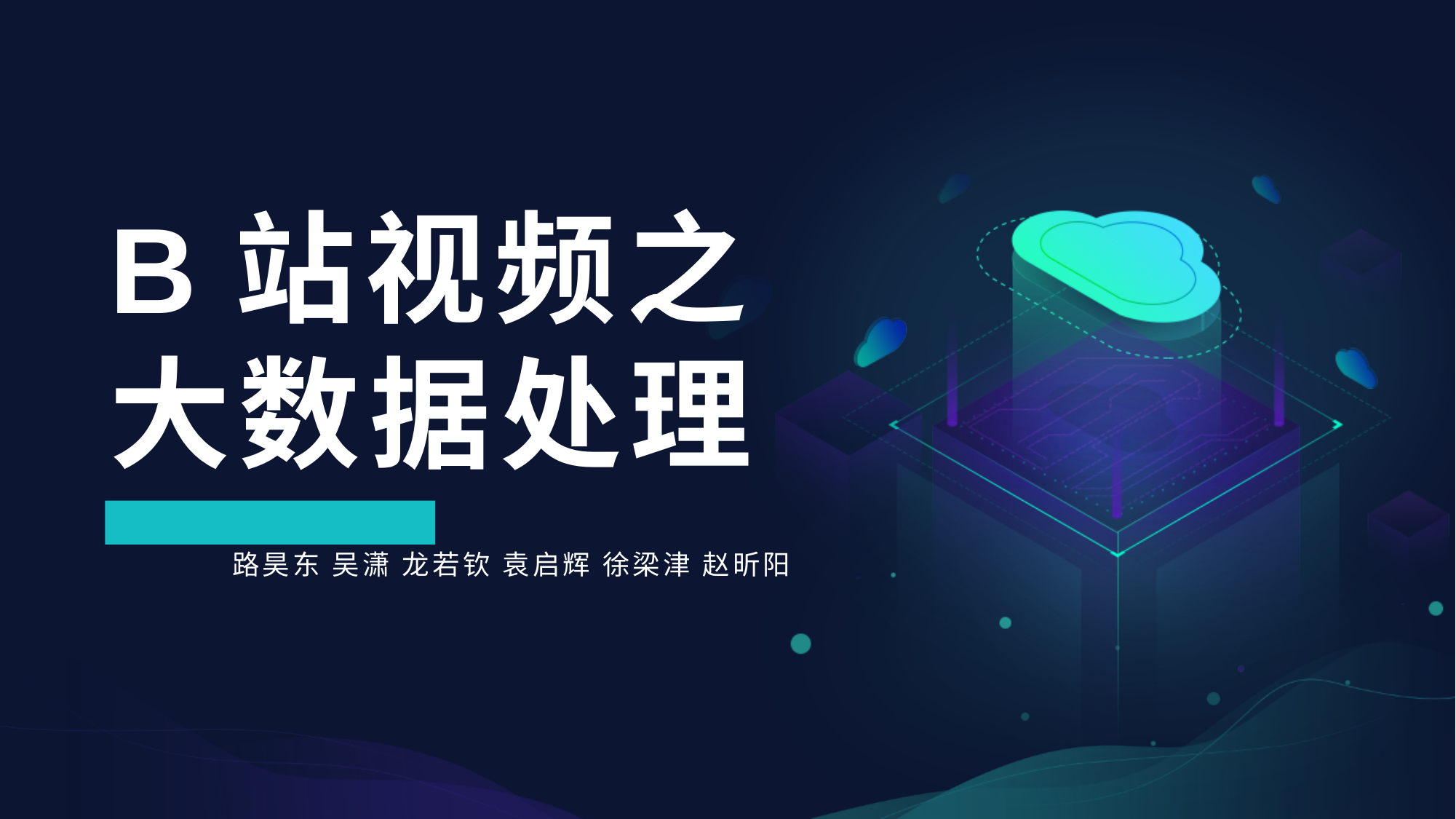

# B站视频之大数据处理
路昊东 吴潇 龙若钦 袁启辉 徐梁津 赵昕阳